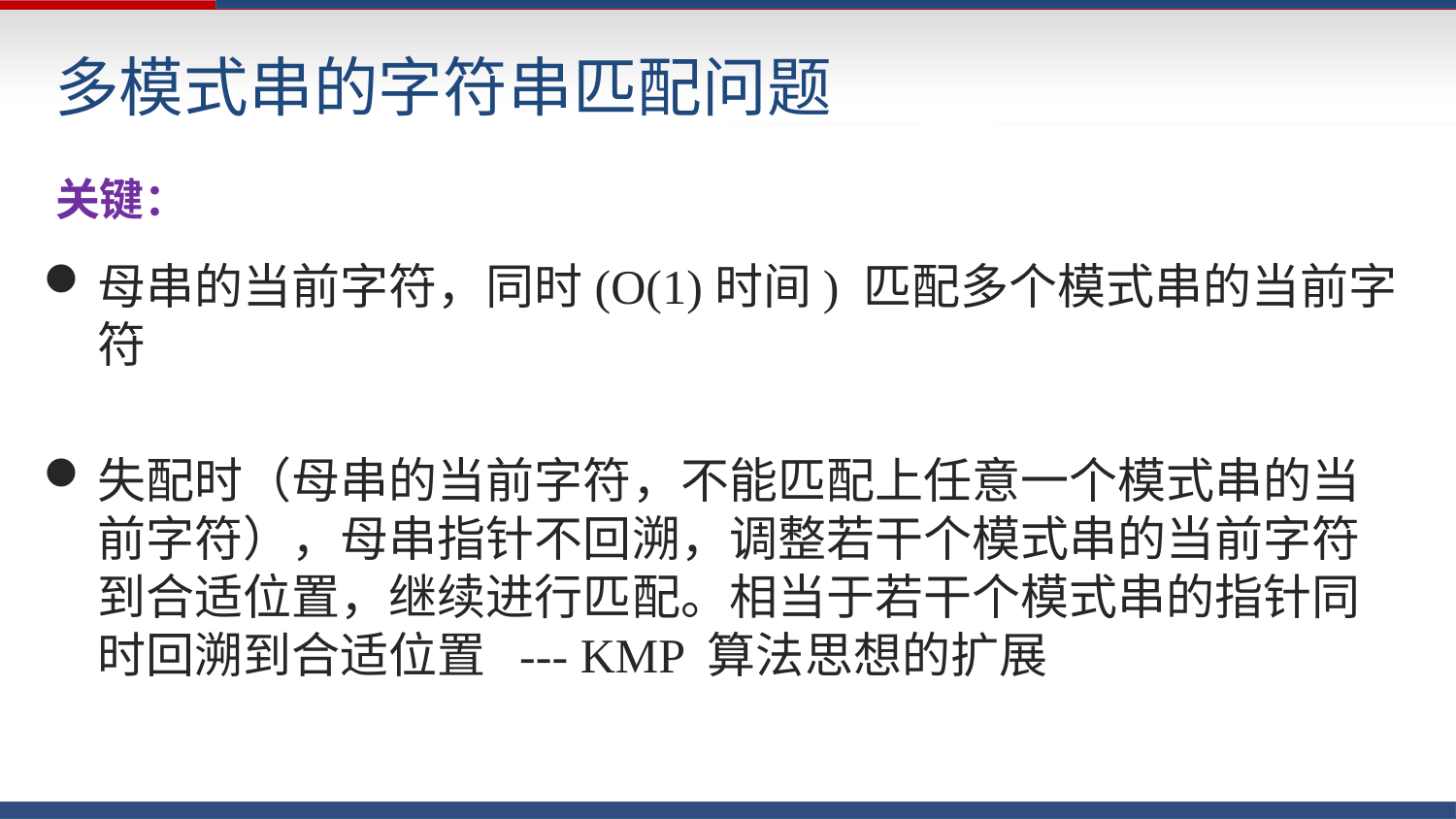

# 多模式串的字符串匹配问题
关键：
母串的当前字符，同时(O(1)时间) 匹配多个模式串的当前字符

失配时（母串的当前字符，不能匹配上任意一个模式串的当前字符），母串指针不回溯，调整若干个模式串的当前字符到合适位置，继续进行匹配。相当于若干个模式串的指针同时回溯到合适位置  --- KMP 算法思想的扩展